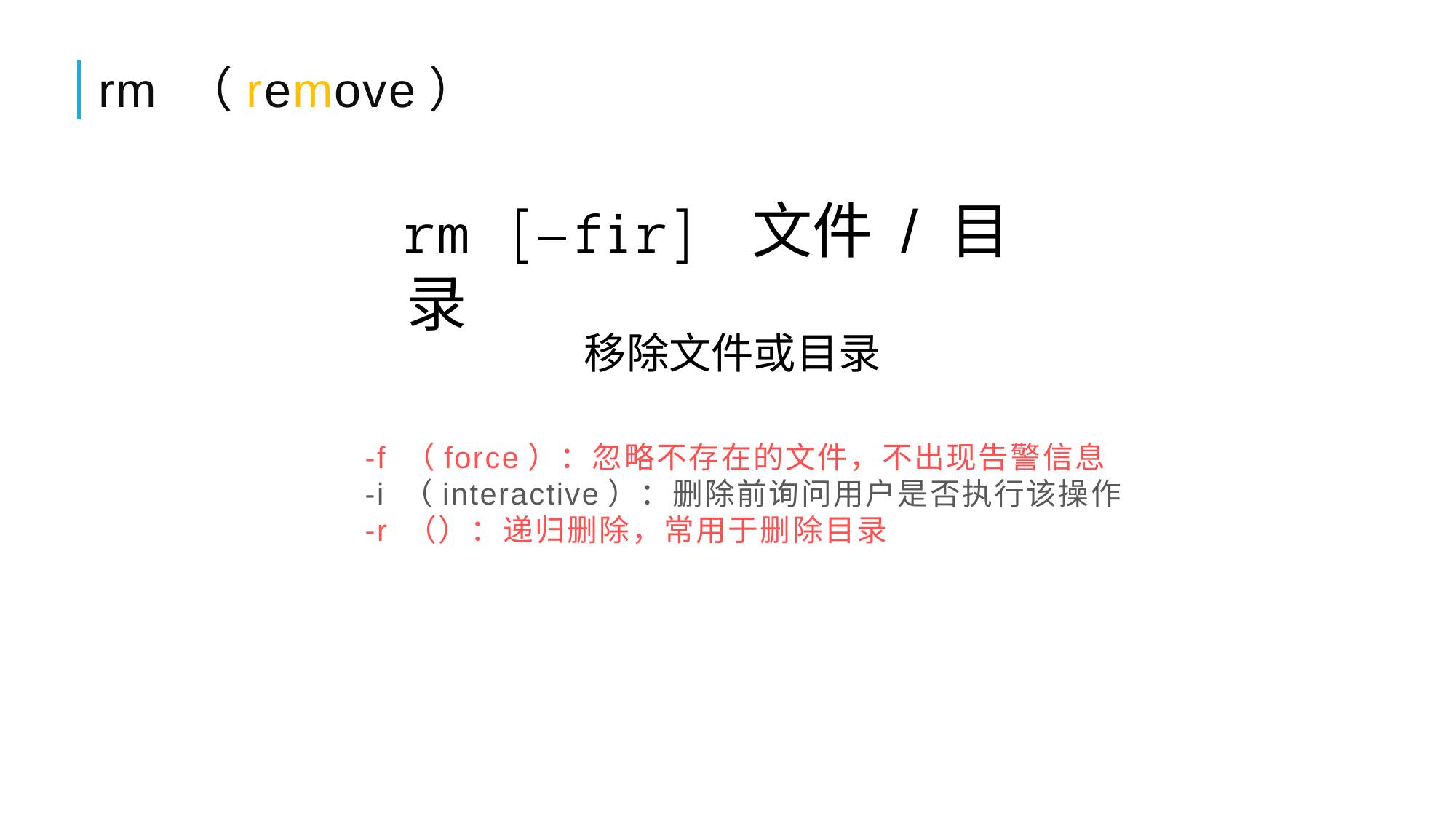

# rm （remove）
rm [-fir] 文件 / 目录
移除文件或目录
-f （force）：忽略不存在的文件，不出现告警信息
-i （interactive）：删除前询问用户是否执行该操作
-r （）：递归删除，常用于删除目录